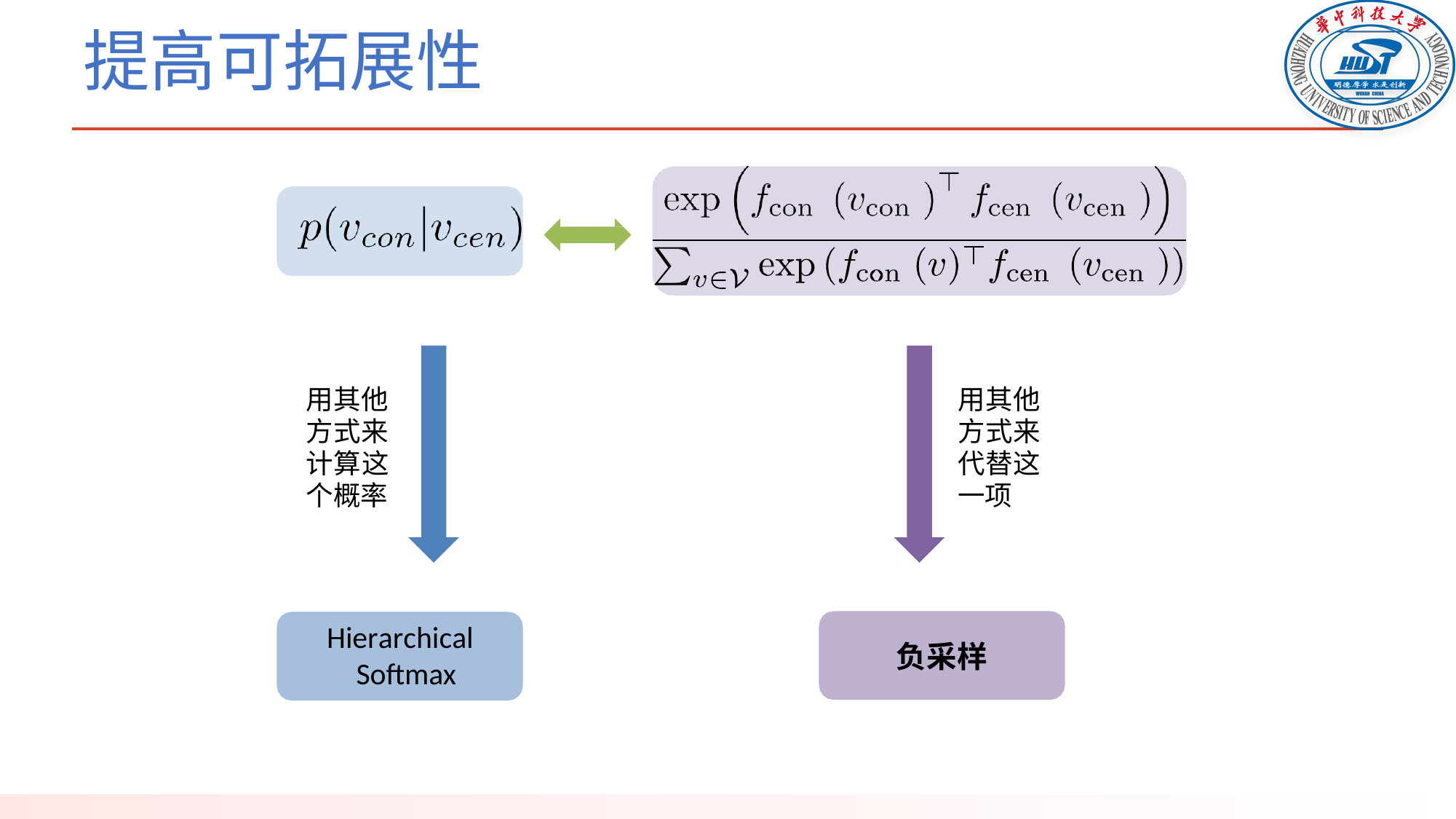

# 提高可拓展性

用其他方式来计算这个概率
用其他方式来代替这一项

Hierarchical  Softmax
负采样